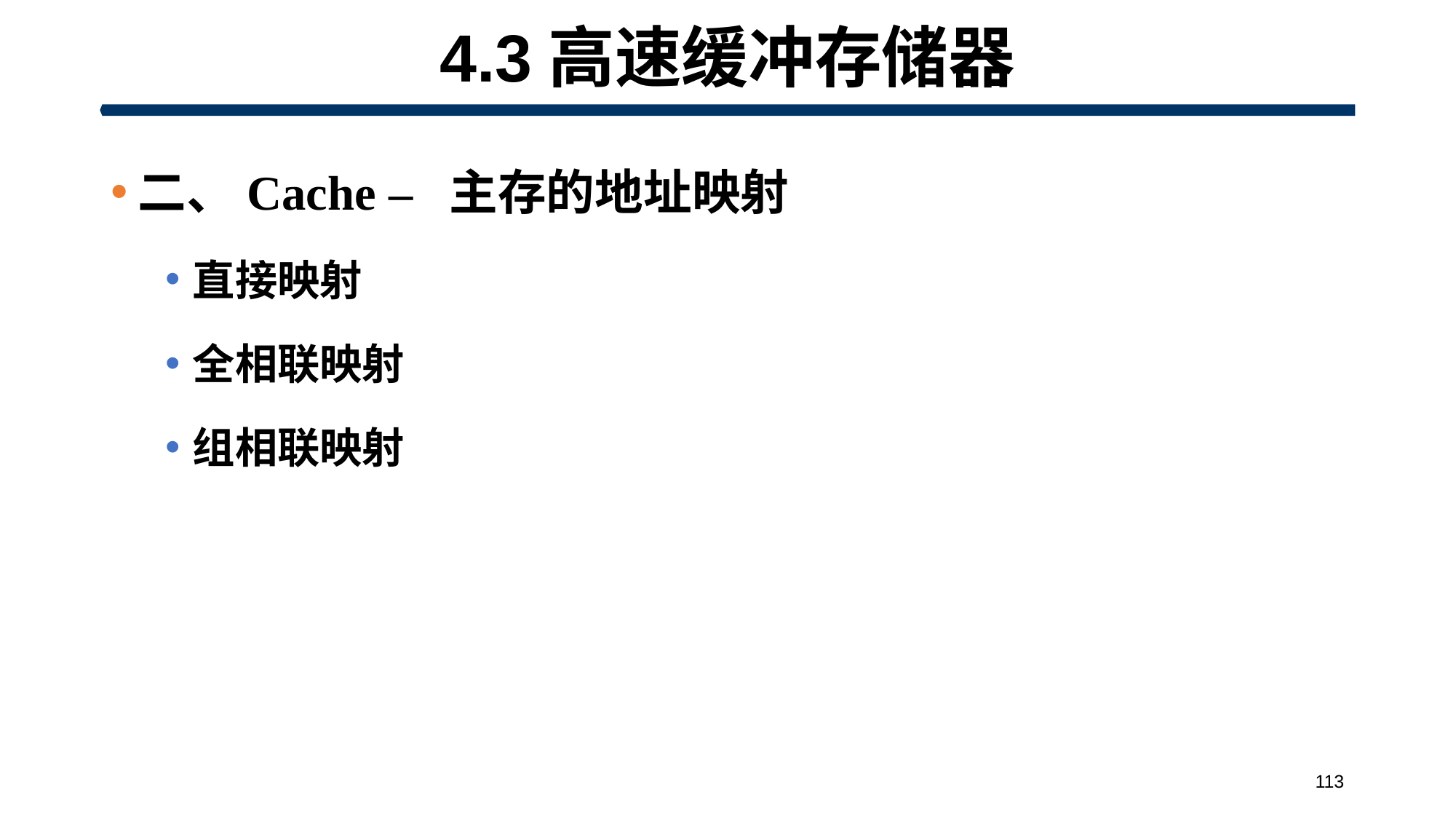

# 4.3高速缓冲存储器
二、Cache –  主存的地址映射
直接映射
全相联映射
组相联映射

113